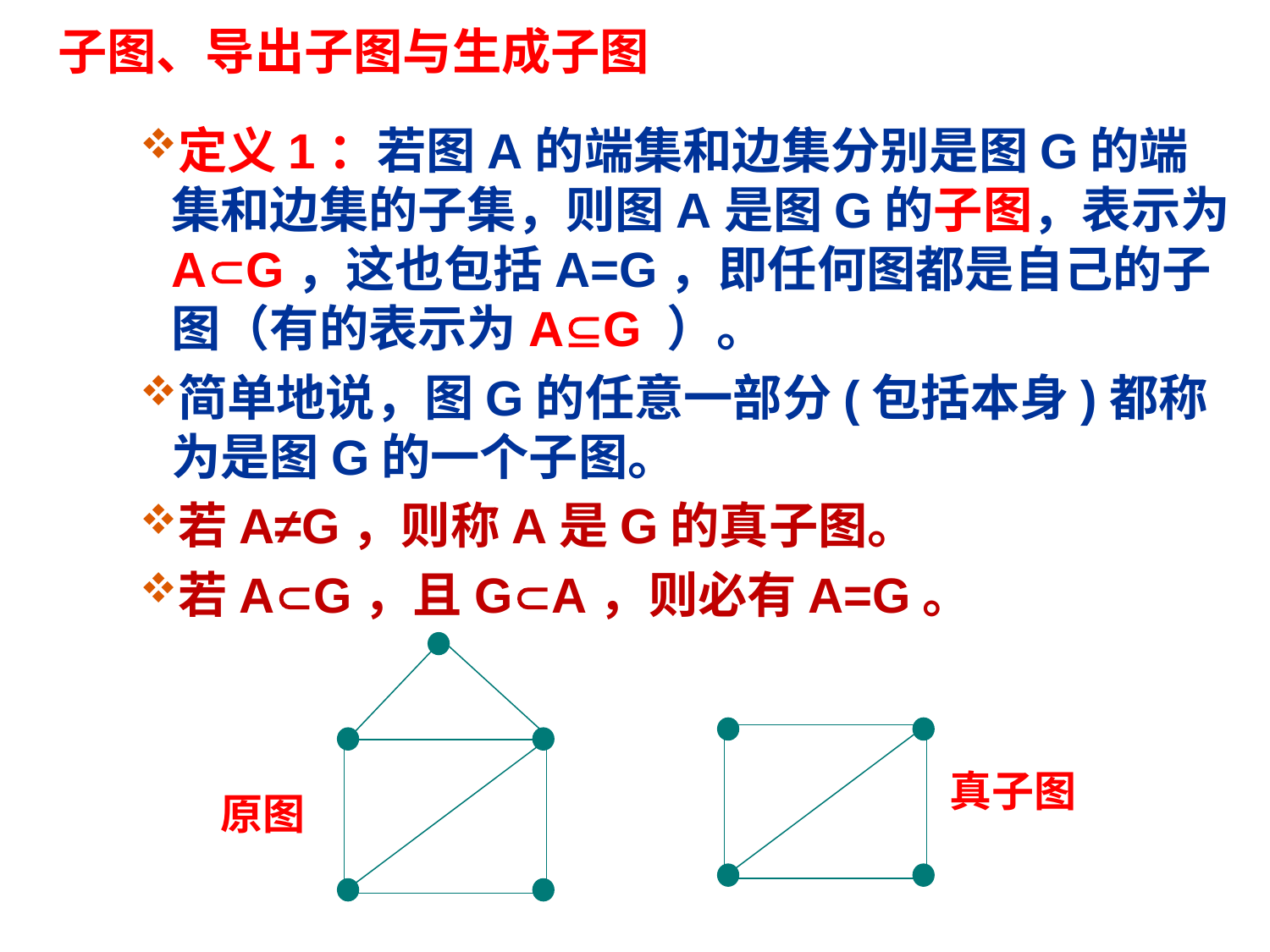

# 子图、导出子图与生成子图
定义1：若图A的端集和边集分别是图G的端集和边集的子集，则图A是图G的子图，表示为A⊂G，这也包括A=G，即任何图都是自己的子图（有的表示为A⊆G ）。
简单地说，图G的任意一部分(包括本身)都称为是图G的一个子图。
若A≠G，则称A是G的真子图。
若A⊂G，且G⊂A，则必有A=G。

真子图
原图